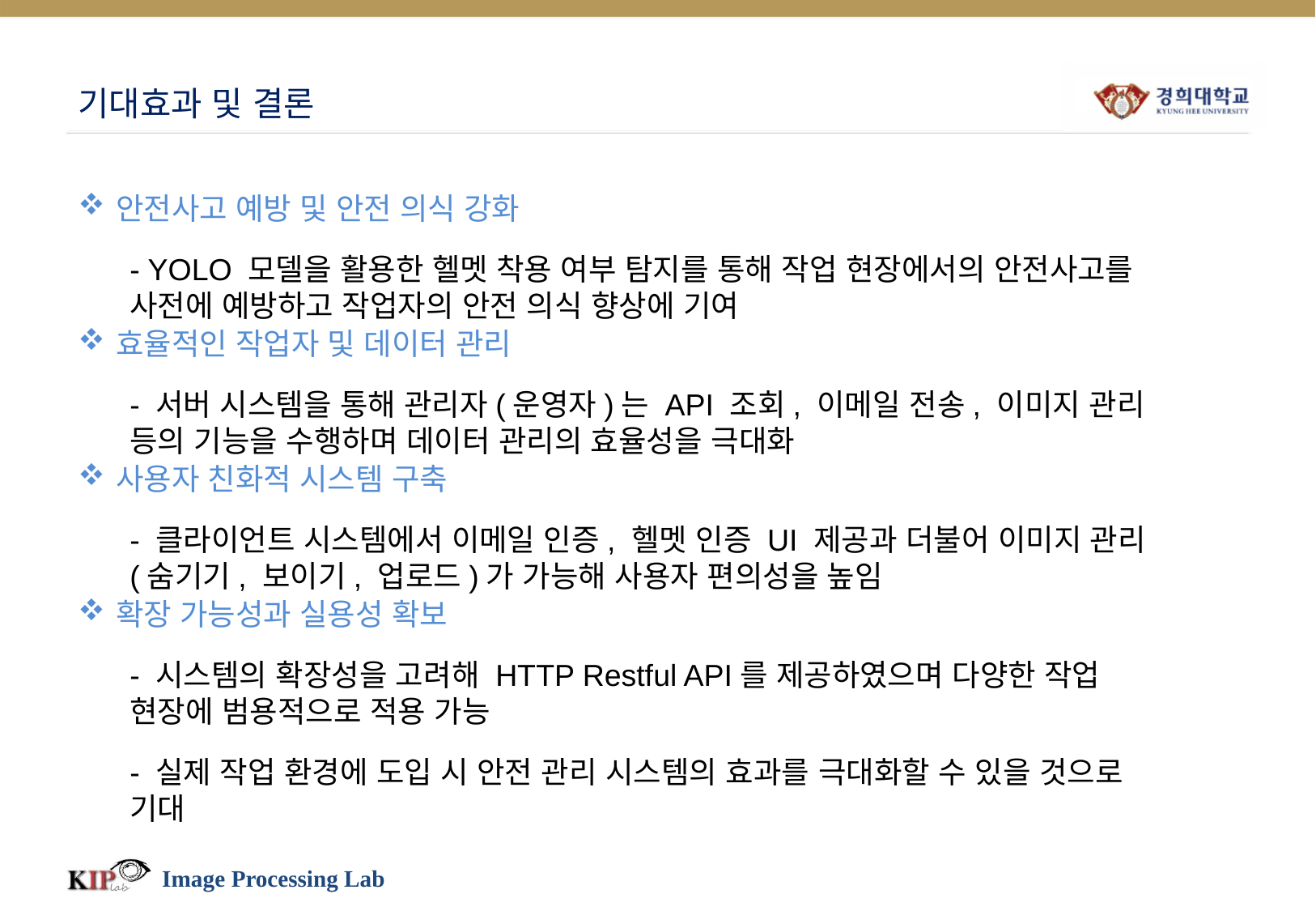

# 기대효과 및 결론

안전사고 예방 및 안전 의식 강화
- YOLO 모델을 활용한 헬멧 착용 여부 탐지를 통해 작업 현장에서의 안전사고를 사전에 예방하고 작업자의 안전 의식 향상에 기여
효율적인 작업자 및 데이터 관리
- 서버 시스템을 통해 관리자(운영자)는 API 조회, 이메일 전송, 이미지 관리 등의 기능을 수행하며 데이터 관리의 효율성을 극대화
사용자 친화적 시스템 구축
- 클라이언트 시스템에서 이메일 인증, 헬멧 인증 UI 제공과 더불어 이미지 관리(숨기기, 보이기, 업로드)가 가능해 사용자 편의성을 높임
확장 가능성과 실용성 확보
- 시스템의 확장성을 고려해 HTTP Restful API를 제공하였으며 다양한 작업 현장에 범용적으로 적용 가능
- 실제 작업 환경에 도입 시 안전 관리 시스템의 효과를 극대화할 수 있을 것으로 기대
Image Processing Lab